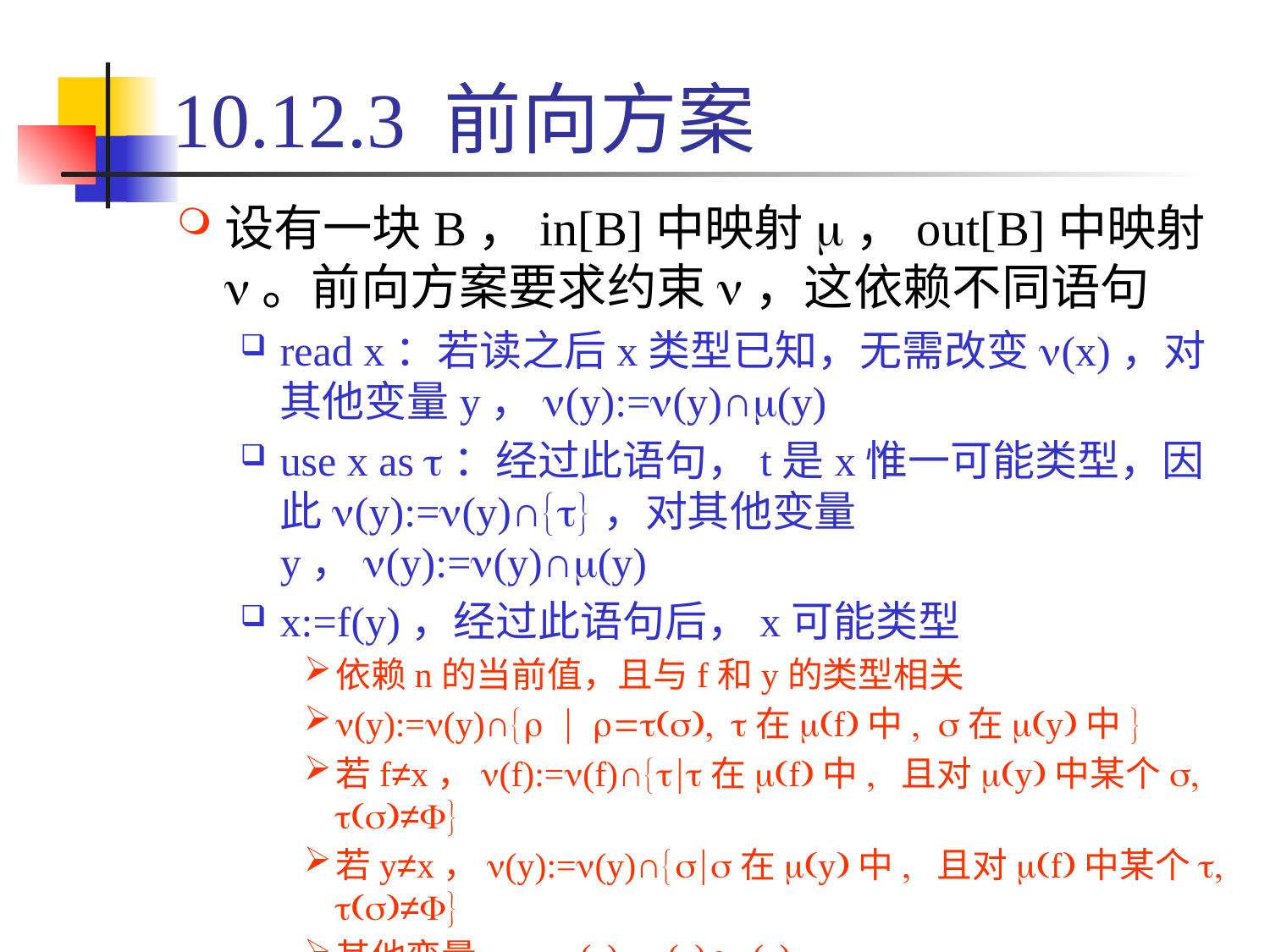

# 10.12.3 前向方案
设有一块B，in[B]中映射μ，out[B]中映射ν。前向方案要求约束ν，这依赖不同语句
read x：若读之后x类型已知，无需改变ν(x)，对其他变量y，ν(y):=ν(y)∩μ(y)
use x as τ：经过此语句，t是x惟一可能类型，因此ν(y):=ν(y)∩{τ}，对其他变量y，ν(y):=ν(y)∩μ(y)
x:=f(y)，经过此语句后，x可能类型
依赖n的当前值，且与f和y的类型相关
ν(y):=ν(y)∩{ρ | ρ=τ(σ), τ在μ(f)中, σ在μ(y)中}
若f≠x，ν(f):=ν(f)∩{τ|τ在μ(f)中, 且对μ(y)中某个σ, τ(σ)≠Φ}
若y≠x，ν(y):=ν(y)∩{σ|σ在μ(y)中, 且对μ(f)中某个τ, τ(σ)≠Φ}
其他变量z， ν(z):=ν(z)∩μ(z)